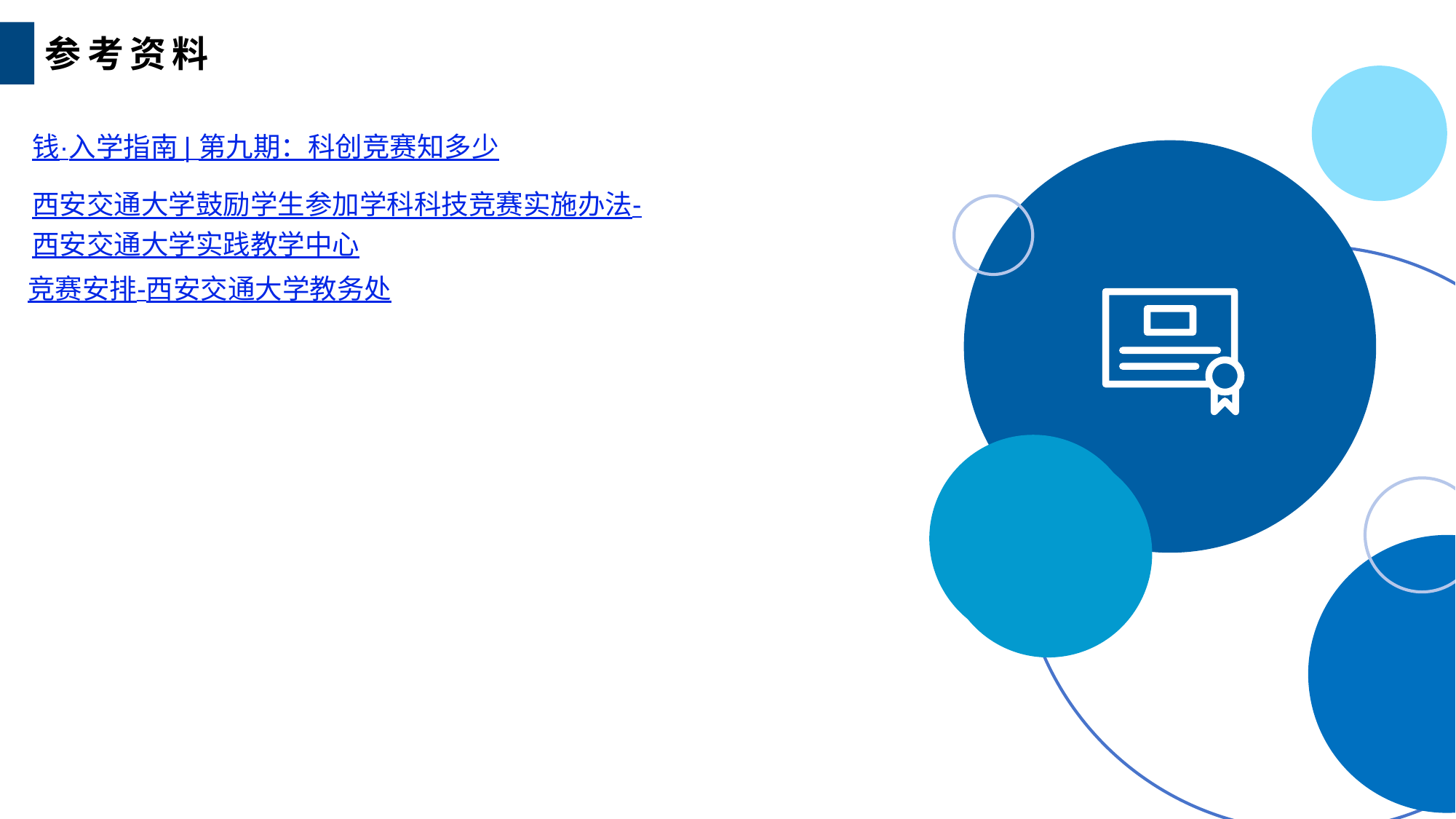

参考资料

钱·入学指南 | 第九期：科创竞赛知多少

西安交通大学鼓励学生参加学科科技竞赛实施办法-西安交通大学实践教学中心

竞赛安排-西安交通大学教务处